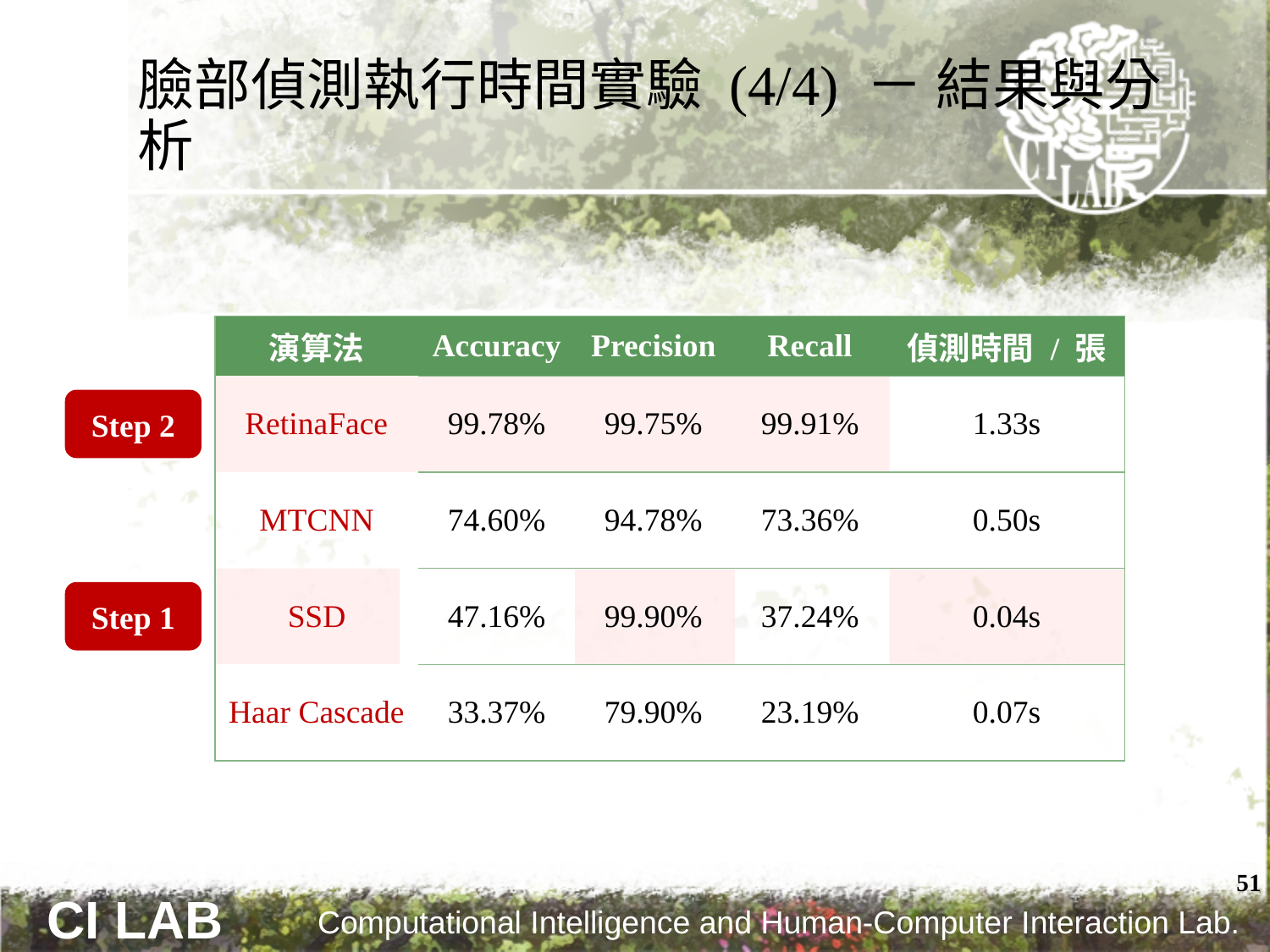

# 臉部偵測執行時間實驗 (4/4) － 結果與分析
| 演算法 | Accuracy | Precision | Recall | 偵測時間 / 張 |
| --- | --- | --- | --- | --- |
| RetinaFace | 99.78% | 99.75% | 99.91% | 1.33s |
| MTCNN | 74.60% | 94.78% | 73.36% | 0.50s |
| SSD | 47.16% | 99.90% | 37.24% | 0.04s |
| Haar Cascade | 33.37% | 79.90% | 23.19% | 0.07s |

Step 2

Step 1
51